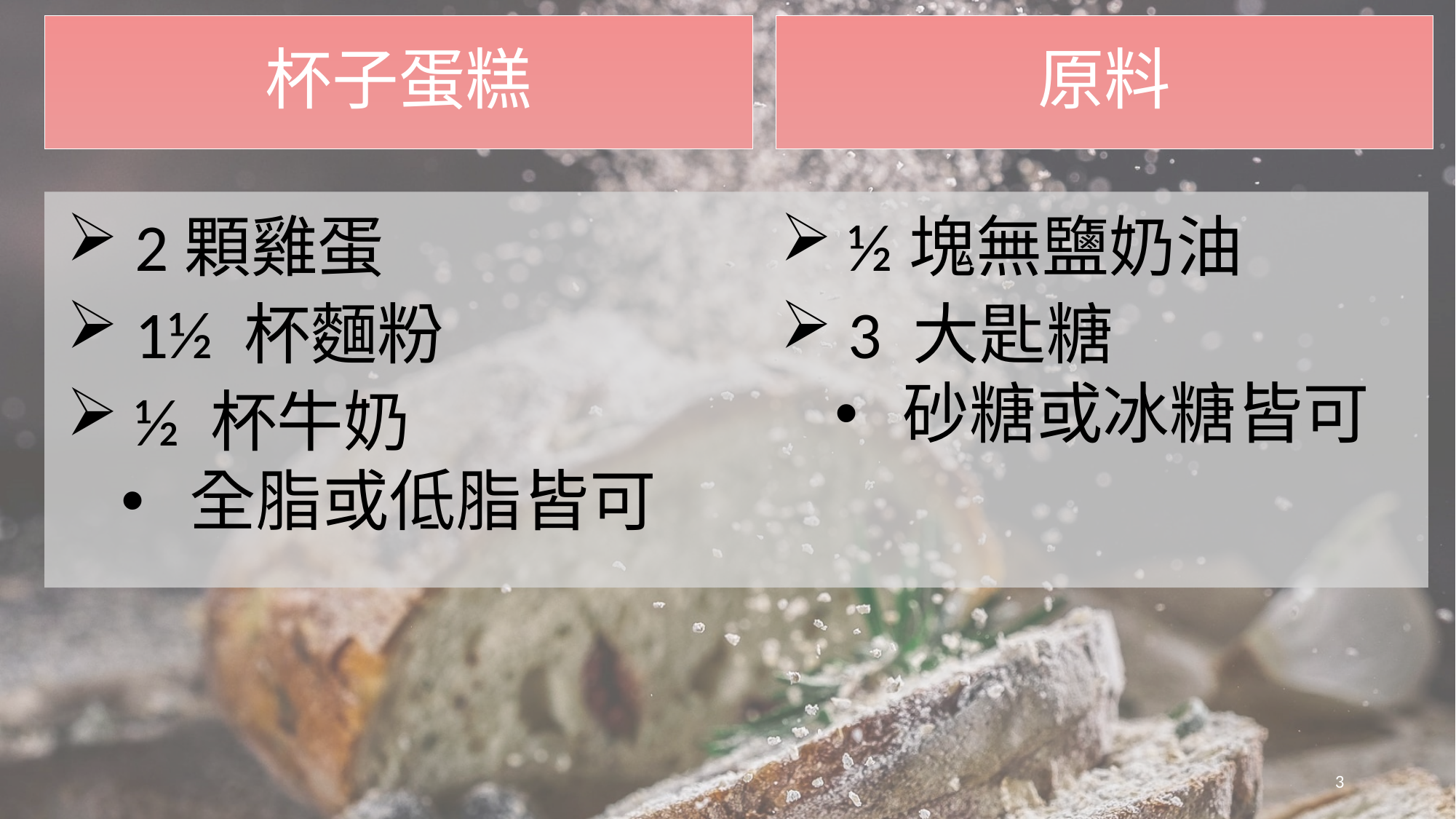

# 原料
2顆雞蛋
1½ 杯麵粉
½ 杯牛奶
全脂或低脂皆可
½塊無鹽奶油
3 大匙糖
砂糖或冰糖皆可

3